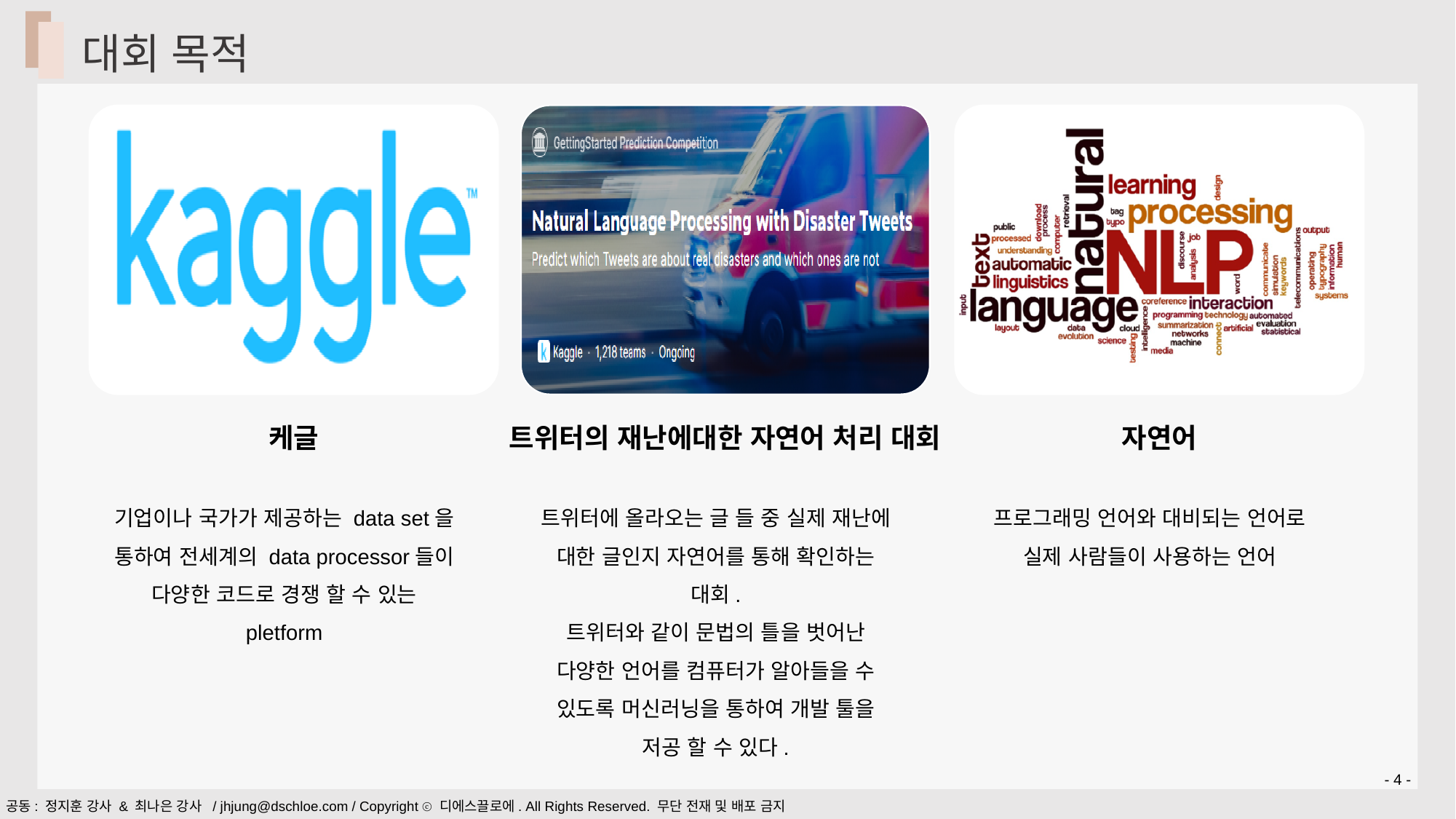

대회 목적

케글
트위터의 재난에대한 자연어 처리 대회
자연어
기업이나 국가가 제공하는 data set을 통하여 전세계의 data processor들이 다양한 코드로 경쟁 할 수 있는 pletform
트위터에 올라오는 글 들 중 실제 재난에 대한 글인지 자연어를 통해 확인하는 대회.
트위터와 같이 문법의 틀을 벗어난 다양한 언어를 컴퓨터가 알아들을 수 있도록 머신러닝을 통하여 개발 툴을 저공 할 수 있다.
프로그래밍 언어와 대비되는 언어로
실제 사람들이 사용하는 언어

- 4 -